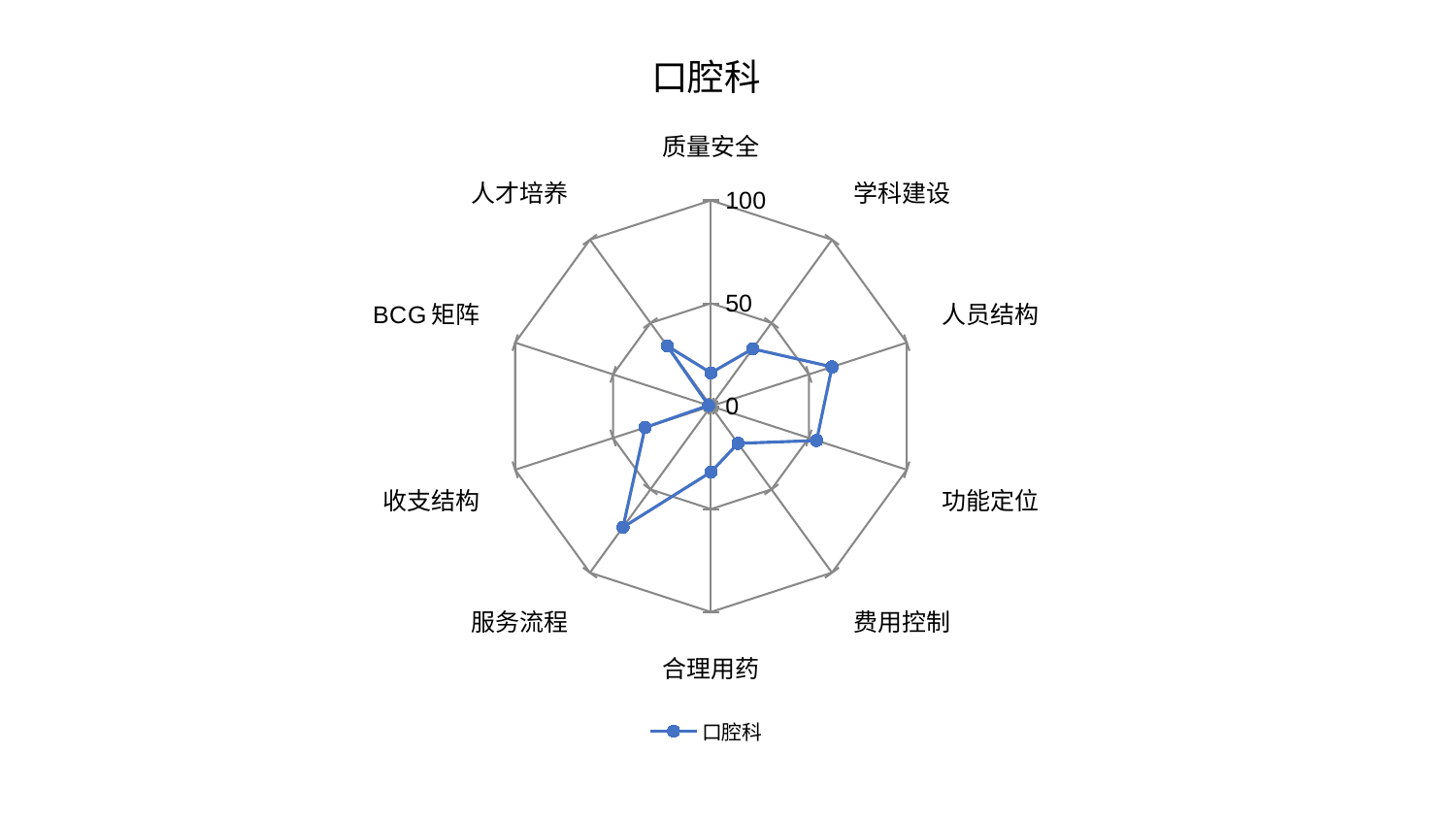

### Chart: 口腔科

| Category | 口腔科 |
|---|---|
| 质量安全 | 16.195230525891848 |
| 学科建设 | 34.46843961260375 |
| 人员结构 | 61.846409789139635 |
| 功能定位 | 53.96959695887519 |
| 费用控制 | 22.336288700351993 |
| 合理用药 | 31.99613236380187 |
| 服务流程 | 72.73285633034263 |
| 收支结构 | 33.66646114894077 |
| BCG矩阵 | 1.2240910892592651 |
| 人才培养 | 36.216442268400755 |
107